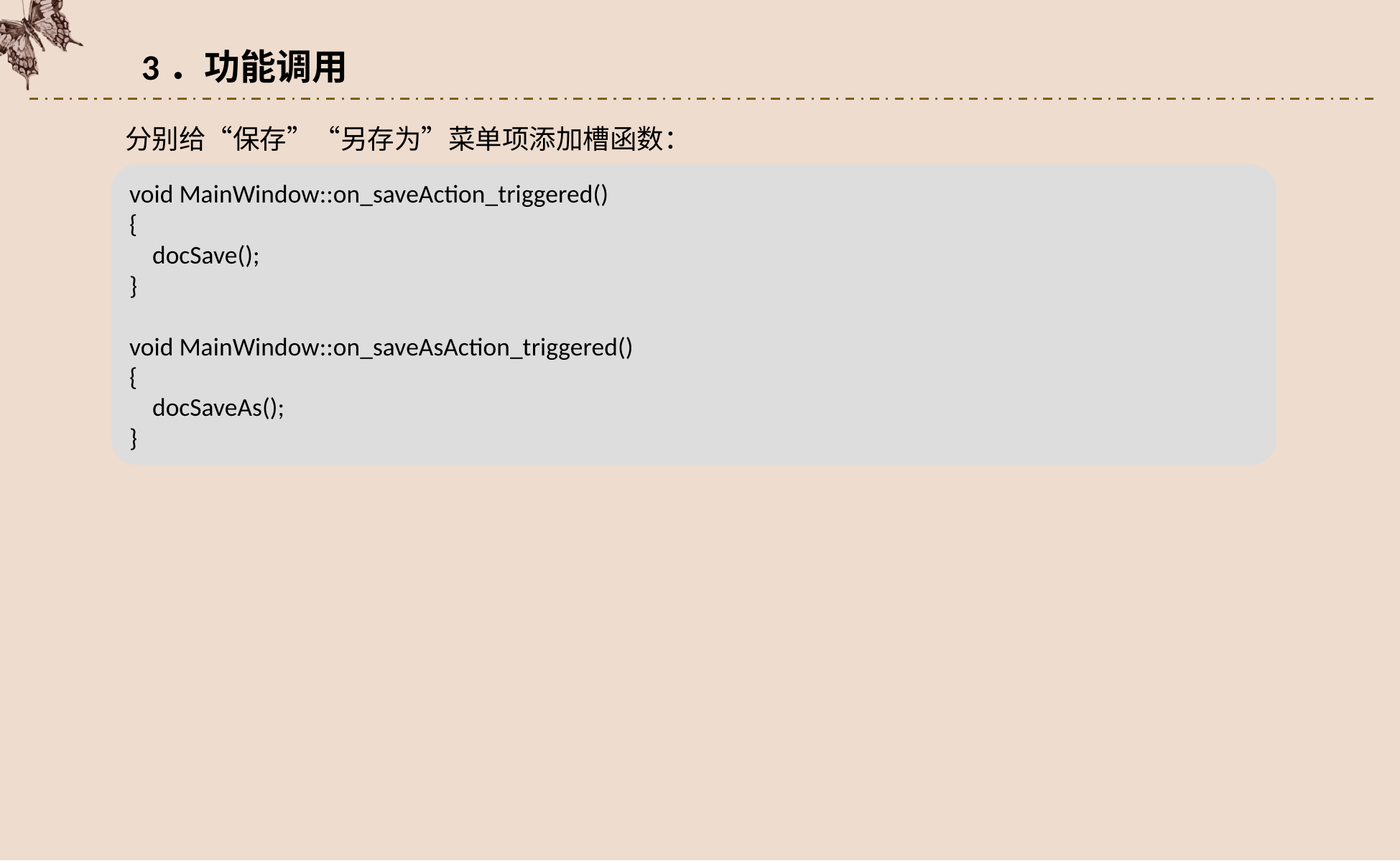

3．功能调用
分别给“保存”“另存为”菜单项添加槽函数：
void MainWindow::on_saveAction_triggered()
{
    docSave();
}

void MainWindow::on_saveAsAction_triggered()
{
    docSaveAs();
}